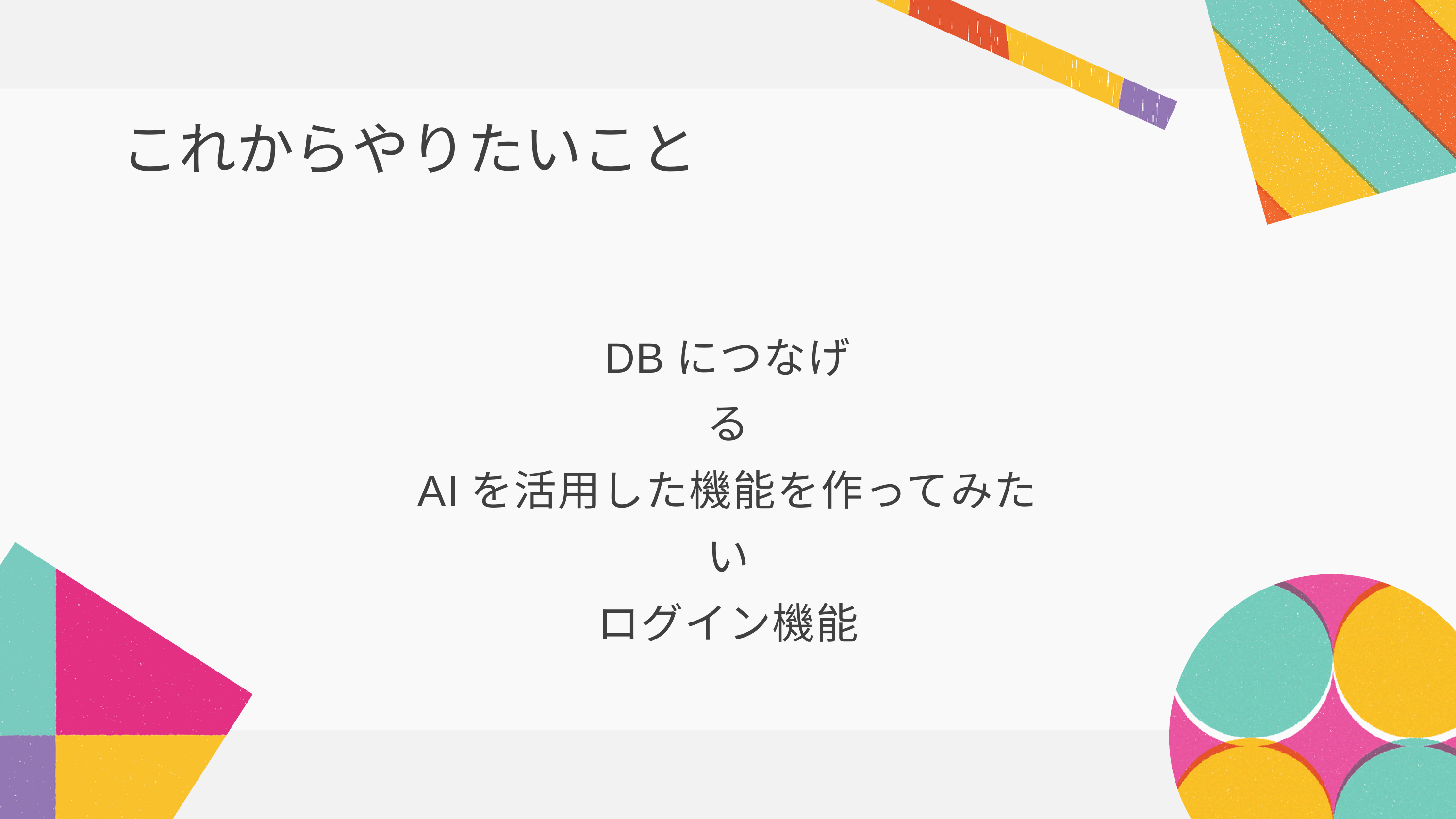

これからやりたいこと
DBにつなげる
AIを活用した機能を作ってみたい

ログイン機能